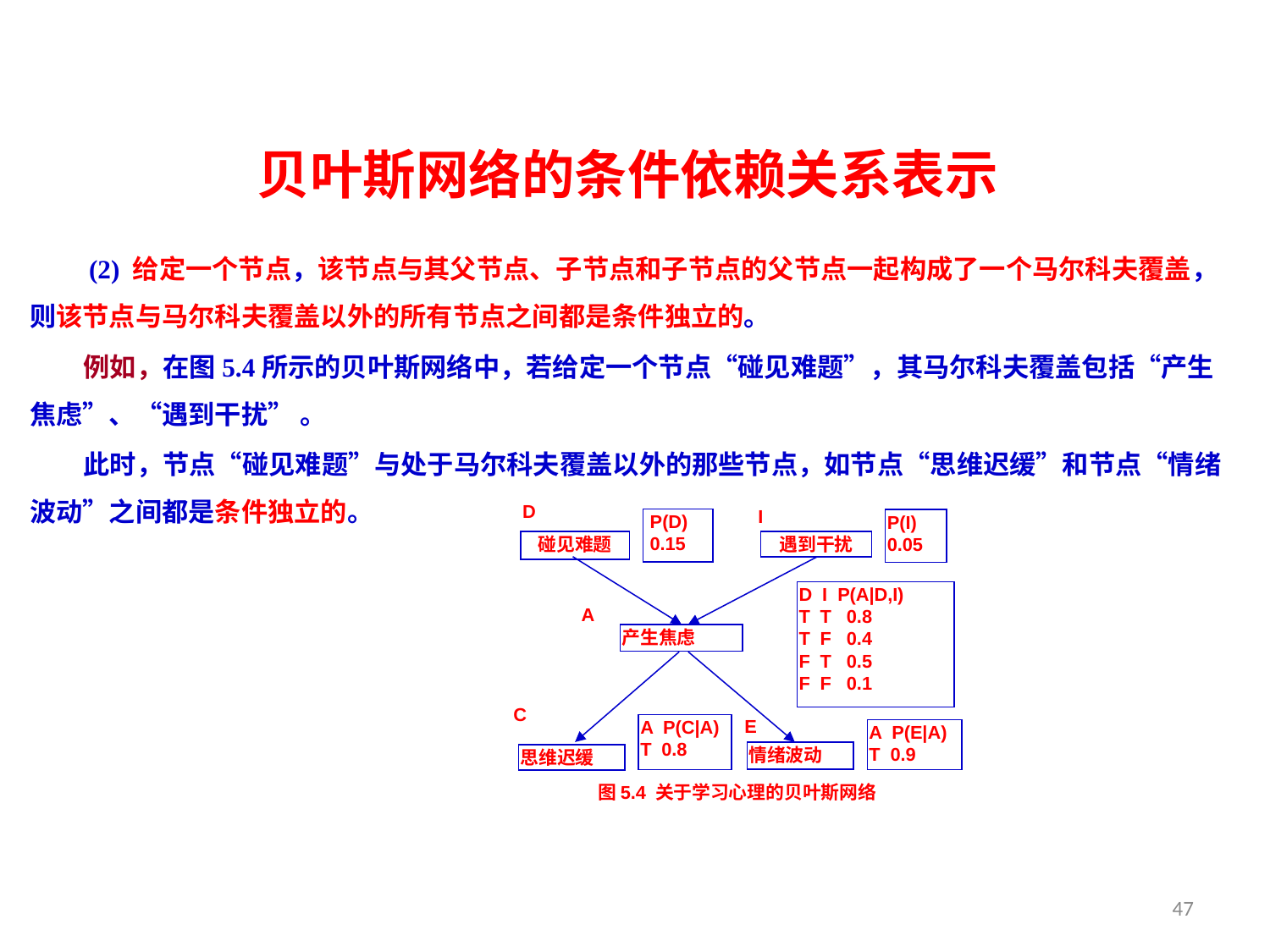

贝叶斯网络的条件依赖关系表示

         (2) 给定一个节点，该节点与其父节点、子节点和子节点的父节点一起构成了一个马尔科夫覆盖，则该节点与马尔科夫覆盖以外的所有节点之间都是条件独立的。
        例如，在图5.4所示的贝叶斯网络中，若给定一个节点“碰见难题”，其马尔科夫覆盖包括“产生焦虑”、“遇到干扰” 。
        此时，节点“碰见难题”与处于马尔科夫覆盖以外的那些节点，如节点“思维迟缓”和节点“情绪波动”之间都是条件独立的。

D
I
 P(D)
 0.15
P(I)
0.05
碰见难题
遇到干扰

D  I  P(A|D,I)
T  T   0.8
T  F   0.4
F  T   0.5
F  F   0.1
A
产生焦虑

C
E
A  P(C|A)
T  0.8
A  P(E|A)
T  0.9
情绪波动
思维迟缓
图5.4 关于学习心理的贝叶斯网络
47